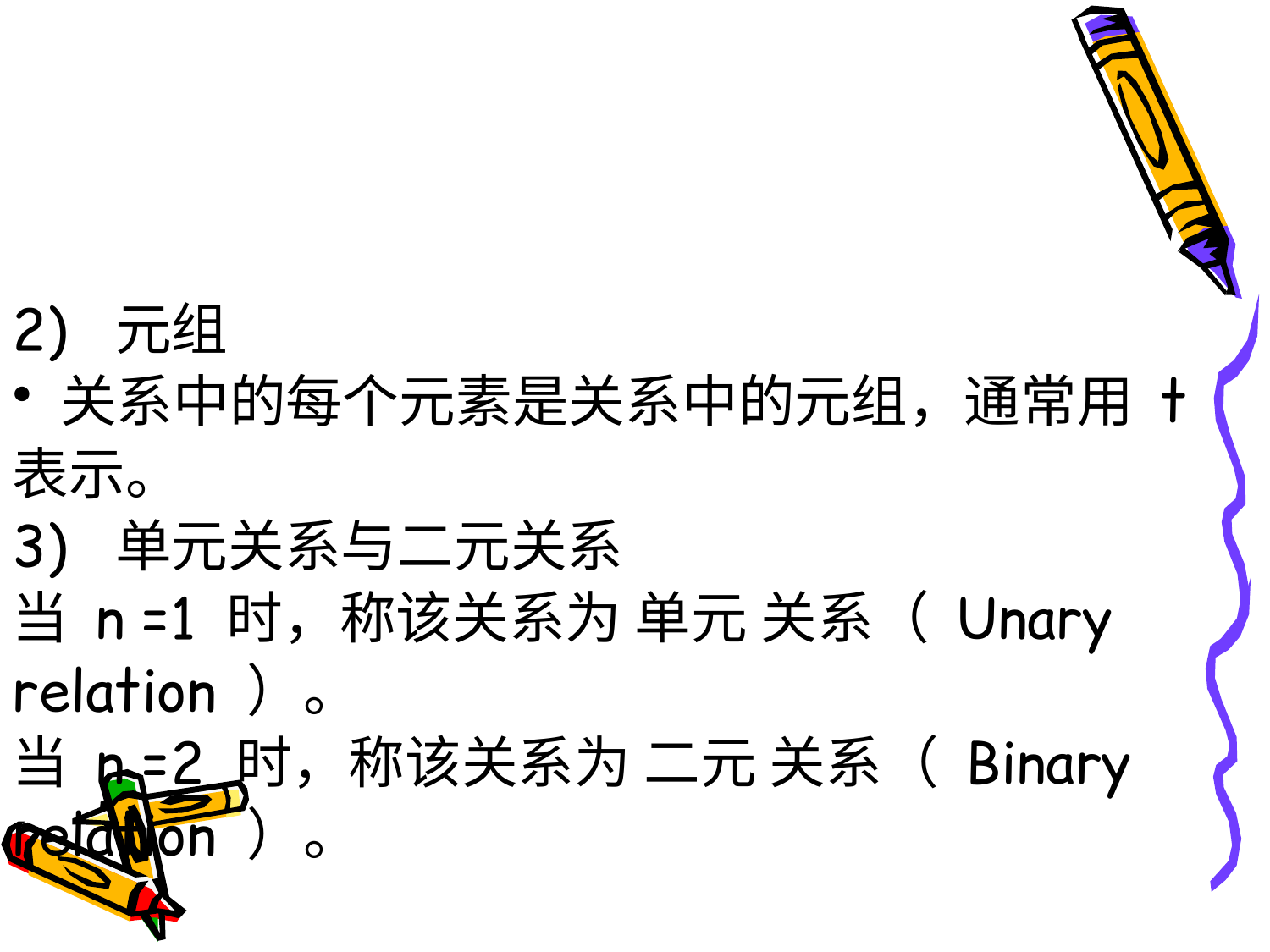

#

2)  元组
关系中的每个元素是关系中的元组，通常用 t
表示。
3)  单元关系与二元关系
当 n =1 时，称该关系为 单元 关系（ Unary
relation ）。
当 n =2 时，称该关系为 二元 关系（ Binary
relation ）。